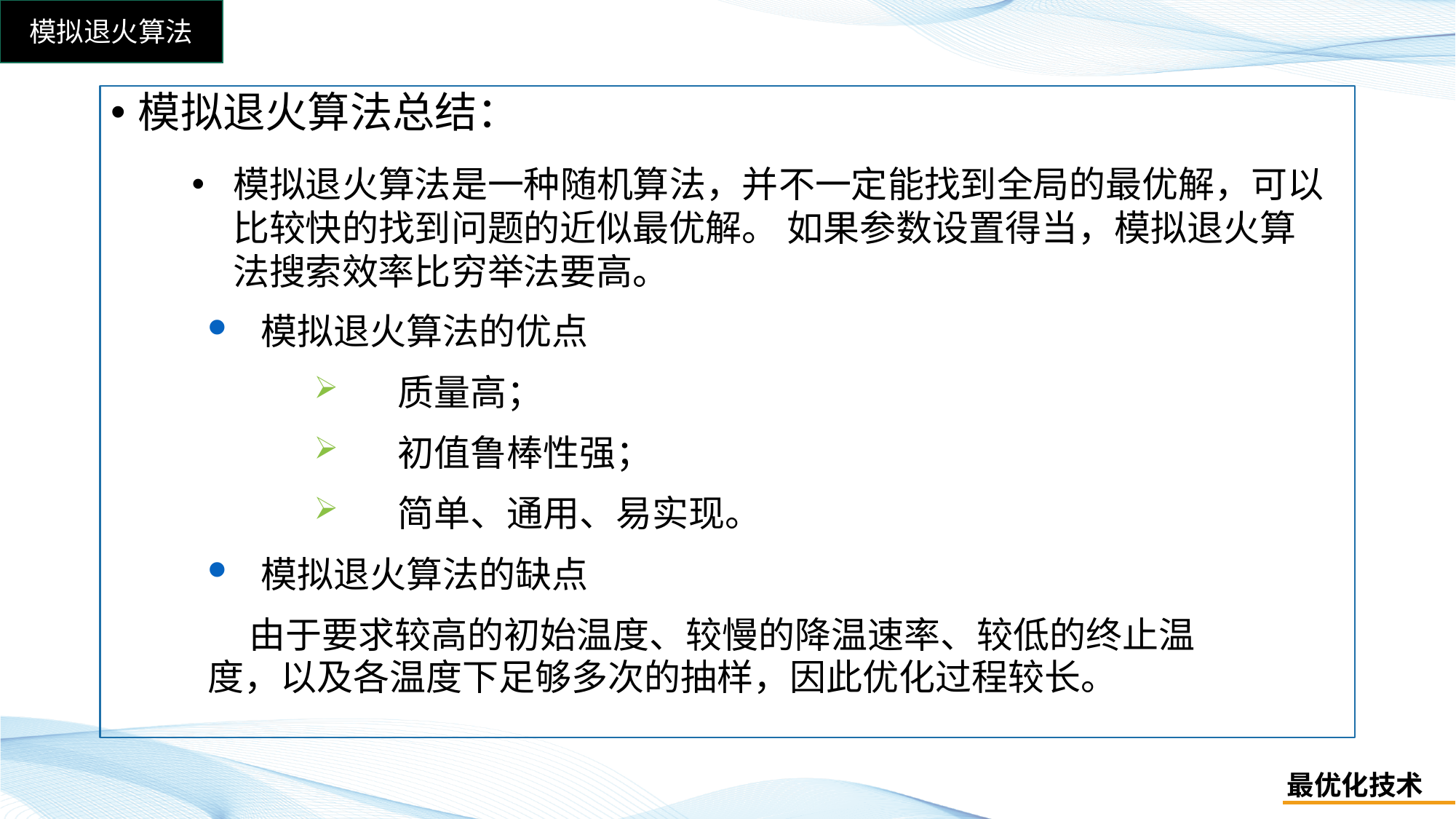

模拟退火算法总结：

模拟退火算法是一种随机算法，并不一定能找到全局的最优解，可以比较快的找到问题的近似最优解。 如果参数设置得当，模拟退火算法搜索效率比穷举法要高。
模拟退火算法的优点
     质量高；
     初值鲁棒性强；
     简单、通用、易实现。
模拟退火算法的缺点
    由于要求较高的初始温度、较慢的降温速率、较低的终止温度，以及各温度下足够多次的抽样，因此优化过程较长。